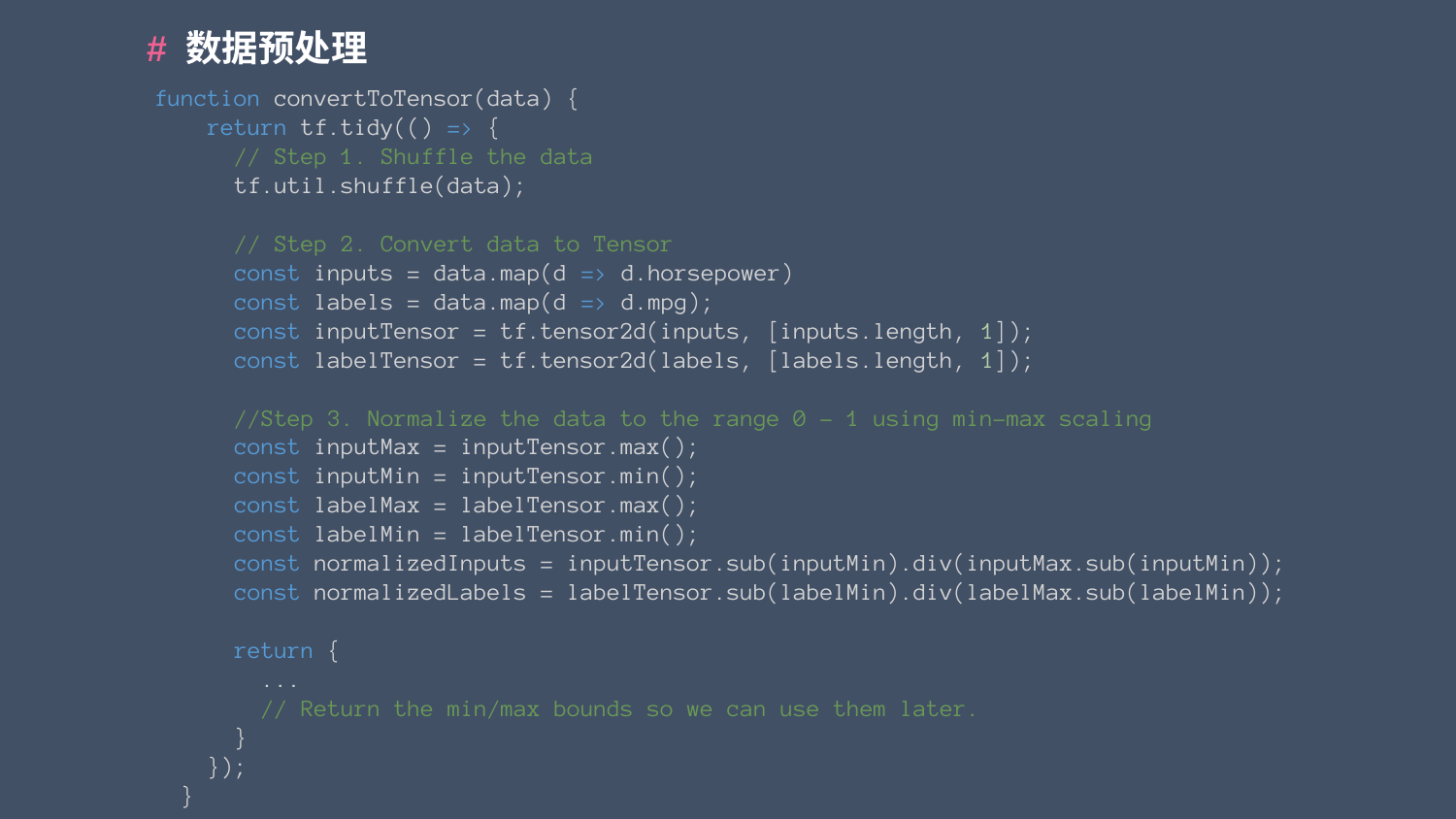

# 数据预处理
function convertToTensor(data) {
    return tf.tidy(() => {
      // Step 1. Shuffle the data
      tf.util.shuffle(data);

      // Step 2. Convert data to Tensor
      const inputs = data.map(d => d.horsepower)
      const labels = data.map(d => d.mpg);
      const inputTensor = tf.tensor2d(inputs, [inputs.length, 1]);
      const labelTensor = tf.tensor2d(labels, [labels.length, 1]);

      //Step 3. Normalize the data to the range 0 - 1 using min-max scaling
      const inputMax = inputTensor.max();
      const inputMin = inputTensor.min();
      const labelMax = labelTensor.max();
      const labelMin = labelTensor.min();
      const normalizedInputs = inputTensor.sub(inputMin).div(inputMax.sub(inputMin));
      const normalizedLabels = labelTensor.sub(labelMin).div(labelMax.sub(labelMin));

      return {
        ...
        // Return the min/max bounds so we can use them later.
      }
    });
  }